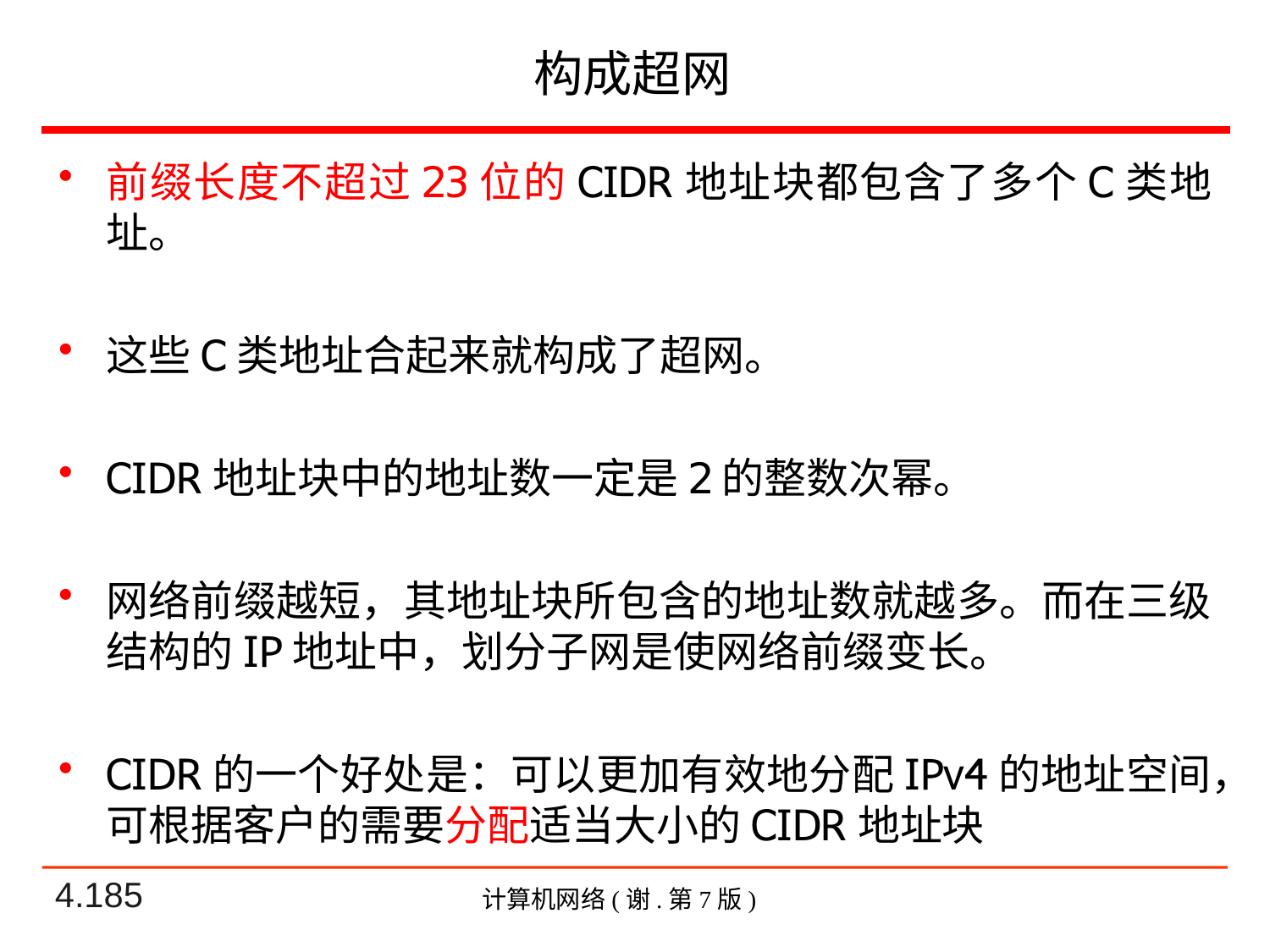

# 构成超网
前缀长度不超过23位的CIDR地址块都包含了多个C类地址。

这些C类地址合起来就构成了超网。

CIDR地址块中的地址数一定是2的整数次幂。

网络前缀越短，其地址块所包含的地址数就越多。而在三级结构的IP地址中，划分子网是使网络前缀变长。

CIDR的一个好处是：可以更加有效地分配IPv4的地址空间，可根据客户的需要分配适当大小的CIDR地址块